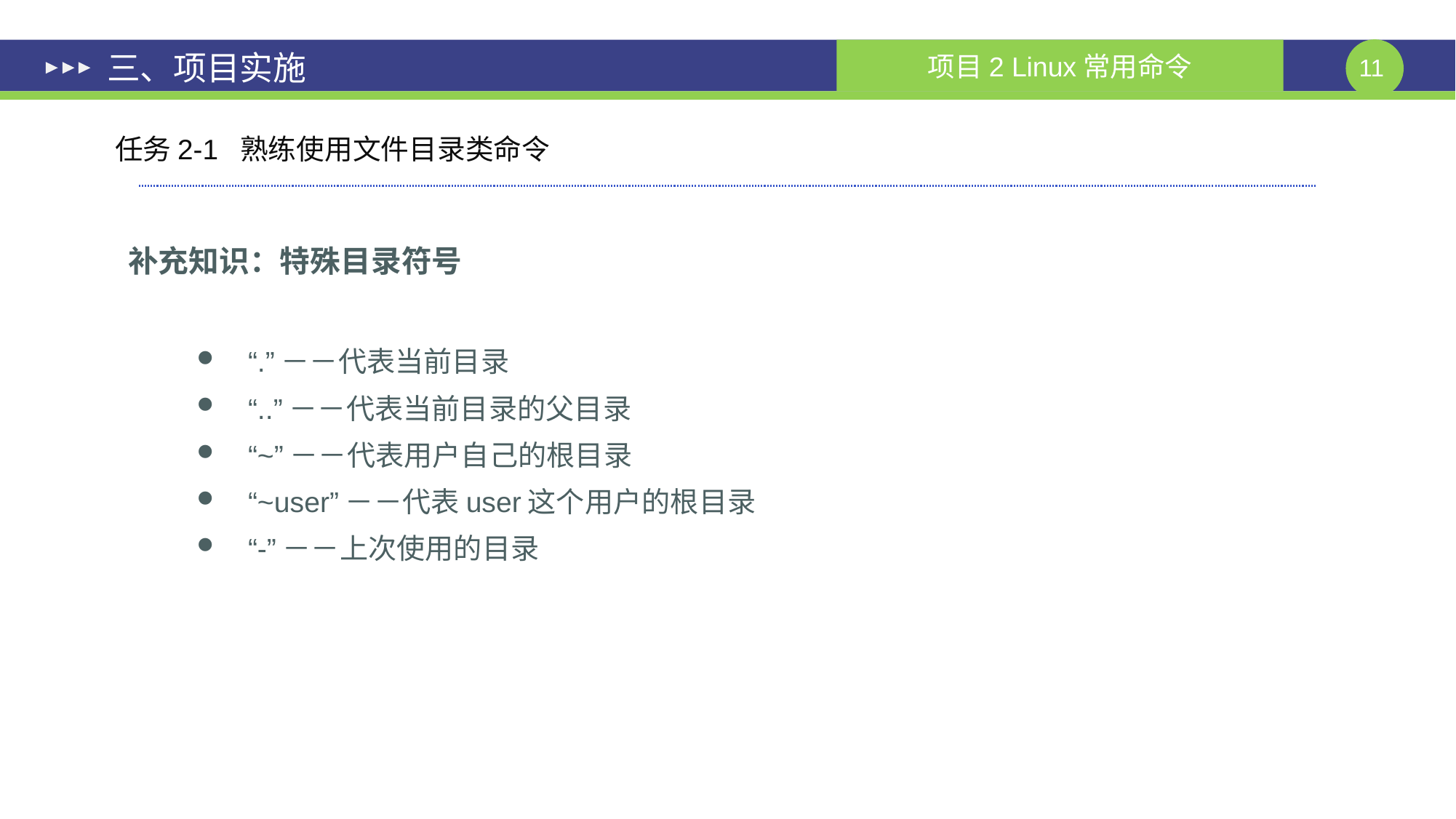

# 三、项目实施
任务2-1  熟练使用文件目录类命令

补充知识：特殊目录符号
“.”－－代表当前目录
“..”－－代表当前目录的父目录
“~”－－代表用户自己的根目录
“~user”－－代表user这个用户的根目录
“-”－－上次使用的目录